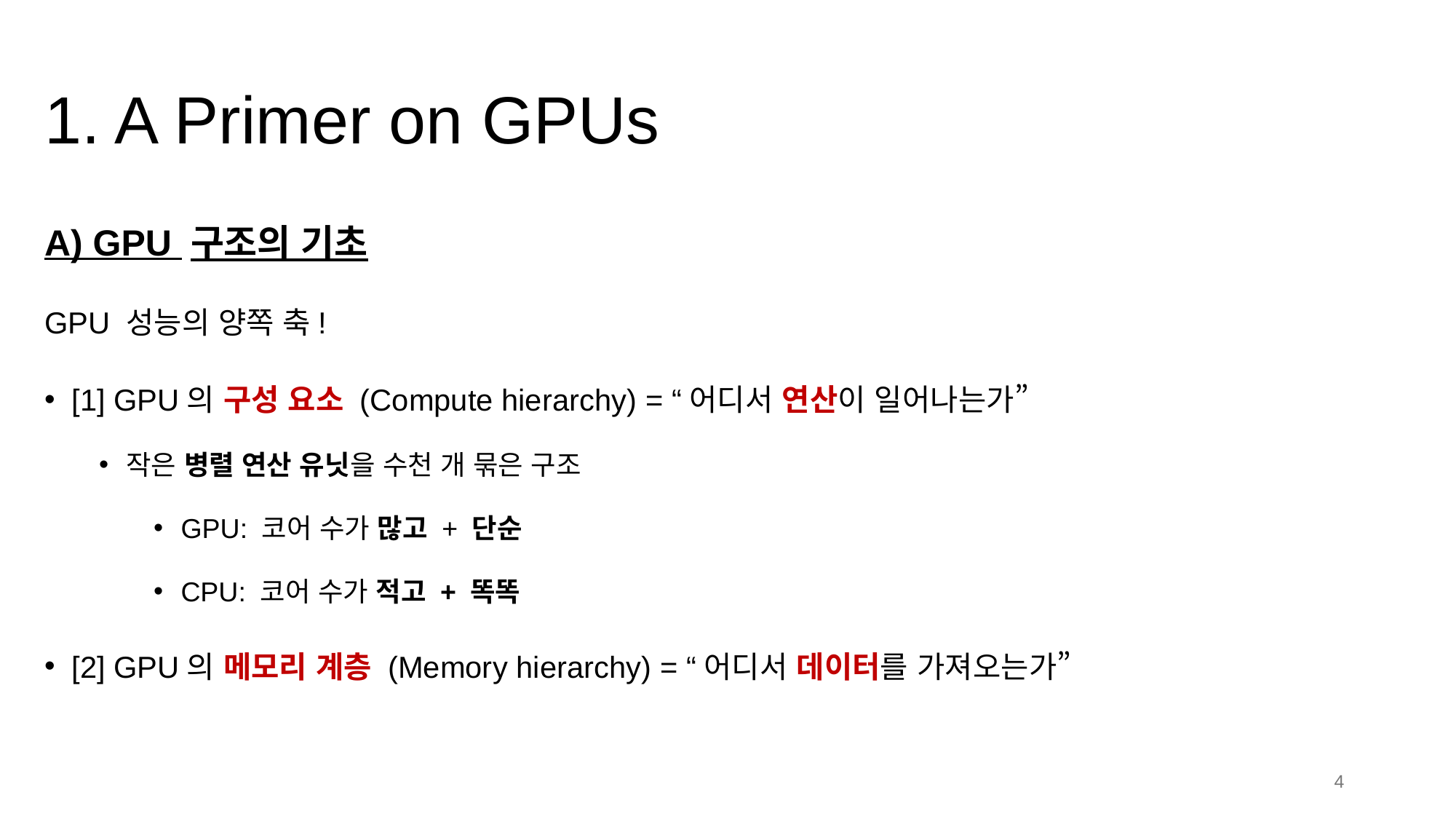

# 1. A Primer on GPUs
A) GPU 구조의 기초
GPU 성능의 양쪽 축!
[1] GPU의 구성 요소 (Compute hierarchy) = “어디서 연산이 일어나는가”
작은 병렬 연산 유닛을 수천 개 묶은 구조
GPU: 코어 수가 많고 + 단순
CPU: 코어 수가 적고 + 똑똑
[2] GPU의 메모리 계층 (Memory hierarchy) = “어디서 데이터를 가져오는가”
4